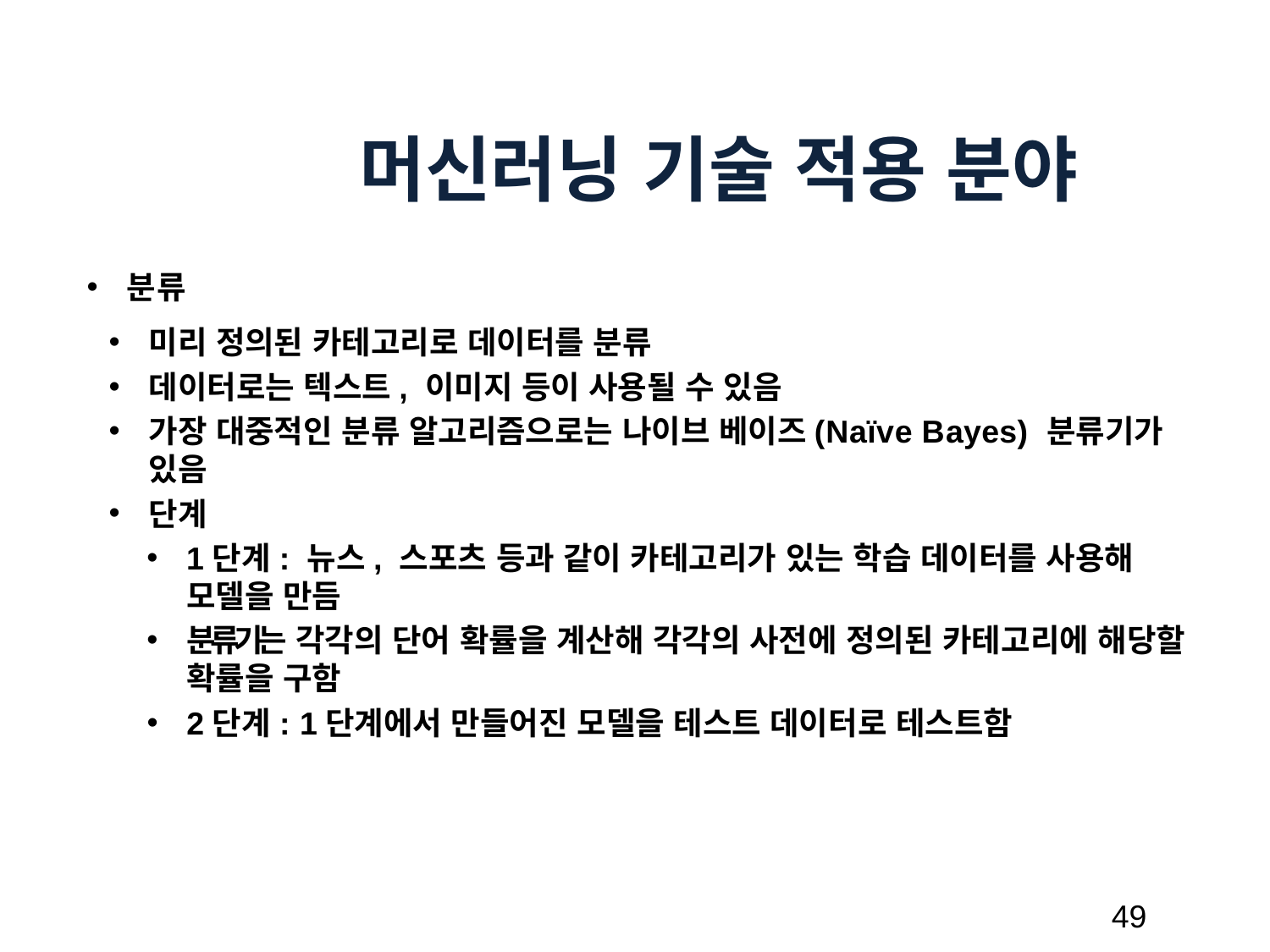

머신러닝 기술 적용 분야
분류
미리 정의된 카테고리로 데이터를 분류
데이터로는 텍스트, 이미지 등이 사용될 수 있음
가장 대중적인 분류 알고리즘으로는 나이브 베이즈(Naïve Bayes) 분류기가 있음
단계
1단계: 뉴스, 스포츠 등과 같이 카테고리가 있는 학습 데이터를 사용해 모델을 만듬
분류기는 각각의 단어 확률을 계산해 각각의 사전에 정의된 카테고리에 해당할 확률을 구함
2단계: 1단계에서 만들어진 모델을 테스트 데이터로 테스트함